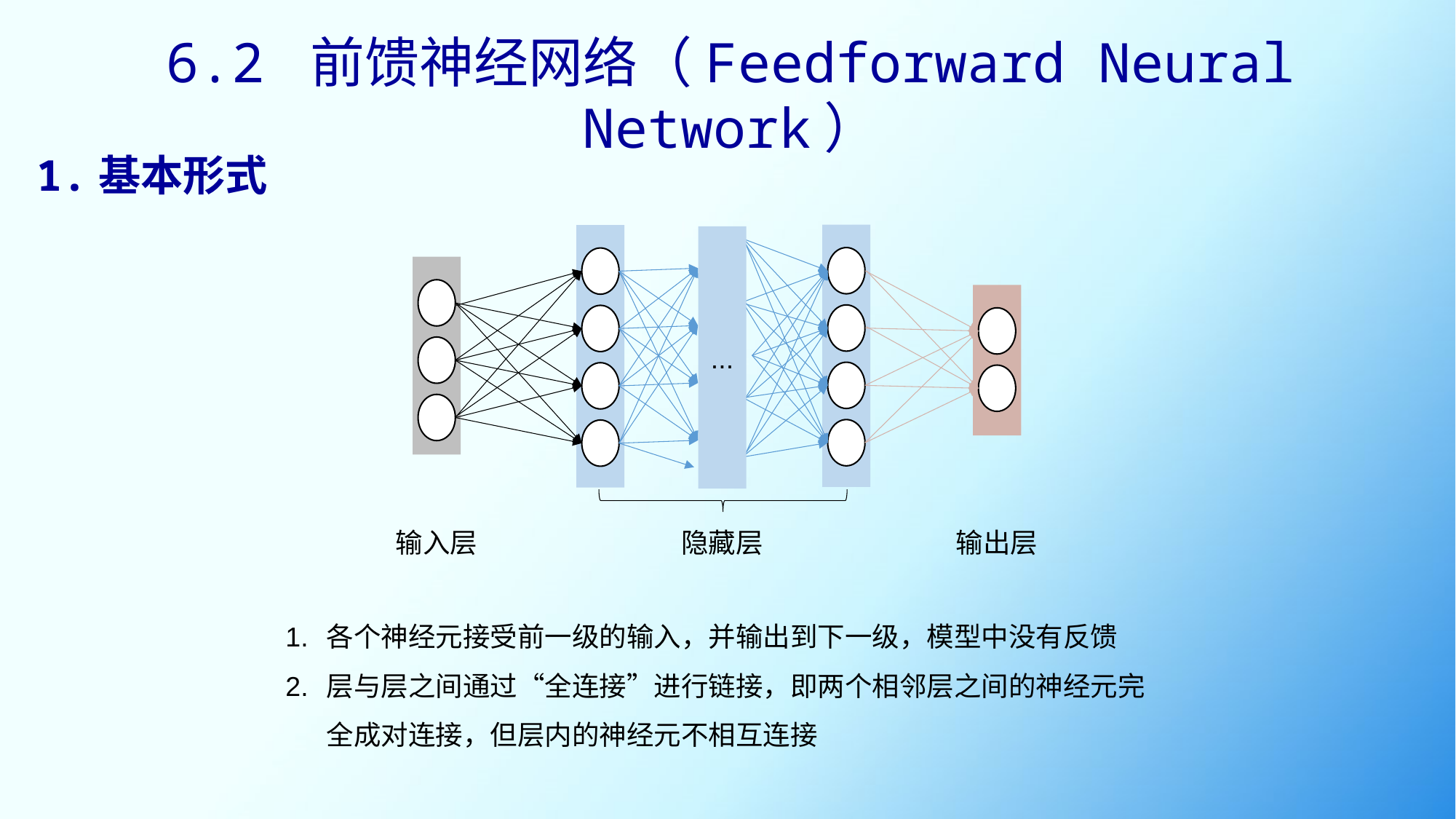

6.2 前馈神经网络（Feedforward Neural Network）
1.基本形式

...

输入层
隐藏层
输出层
各个神经元接受前一级的输入，并输出到下一级，模型中没有反馈
层与层之间通过“全连接”进行链接，即两个相邻层之间的神经元完全成对连接，但层内的神经元不相互连接